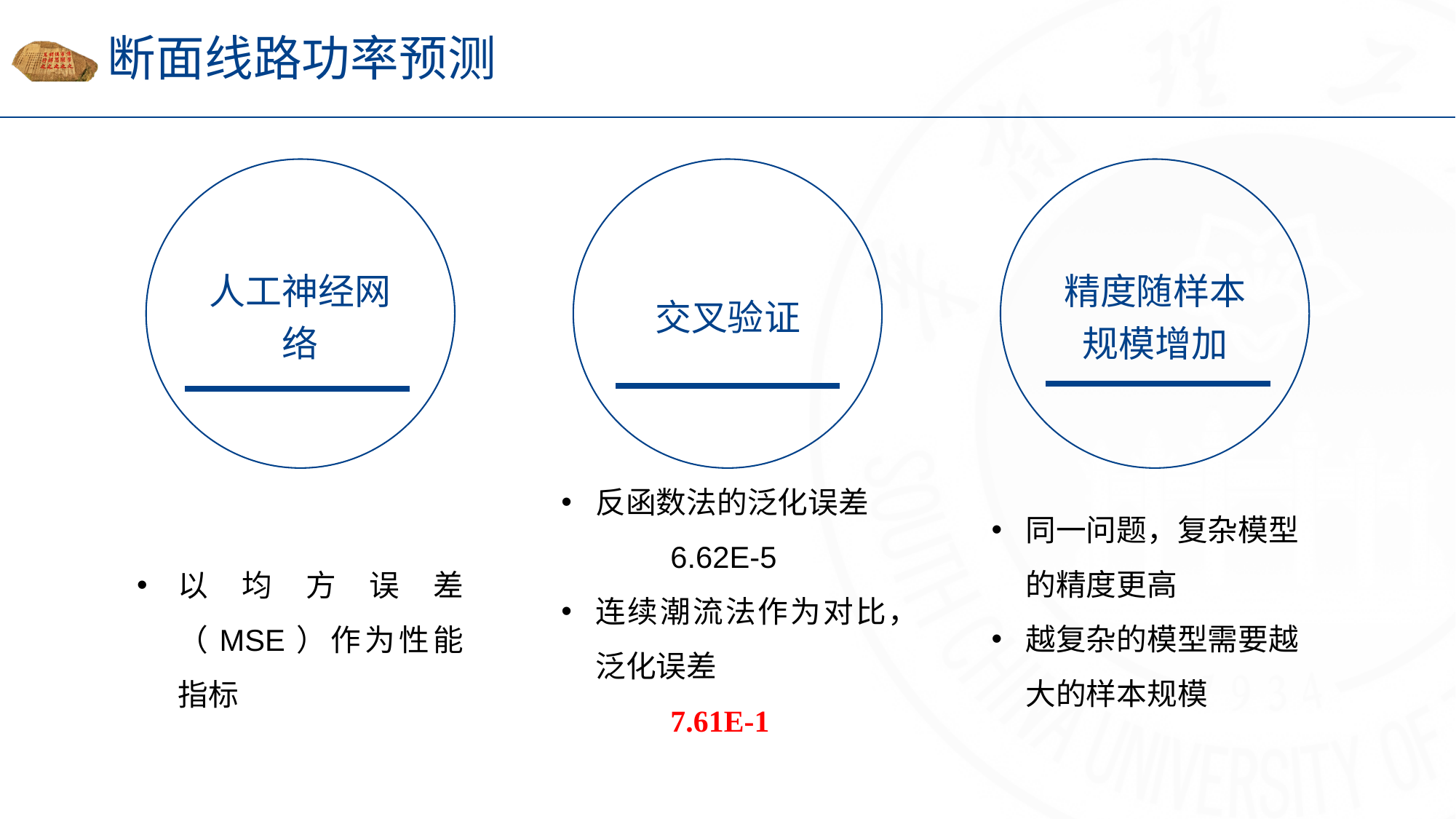

# 断面线路功率预测
人工神经网络
精度随样本规模增加
交叉验证
反函数法的泛化误差
	6.62E-5
连续潮流法作为对比，泛化误差
	7.61E-1
同一问题，复杂模型的精度更高
越复杂的模型需要越大的样本规模
以均方误差（MSE）作为性能指标